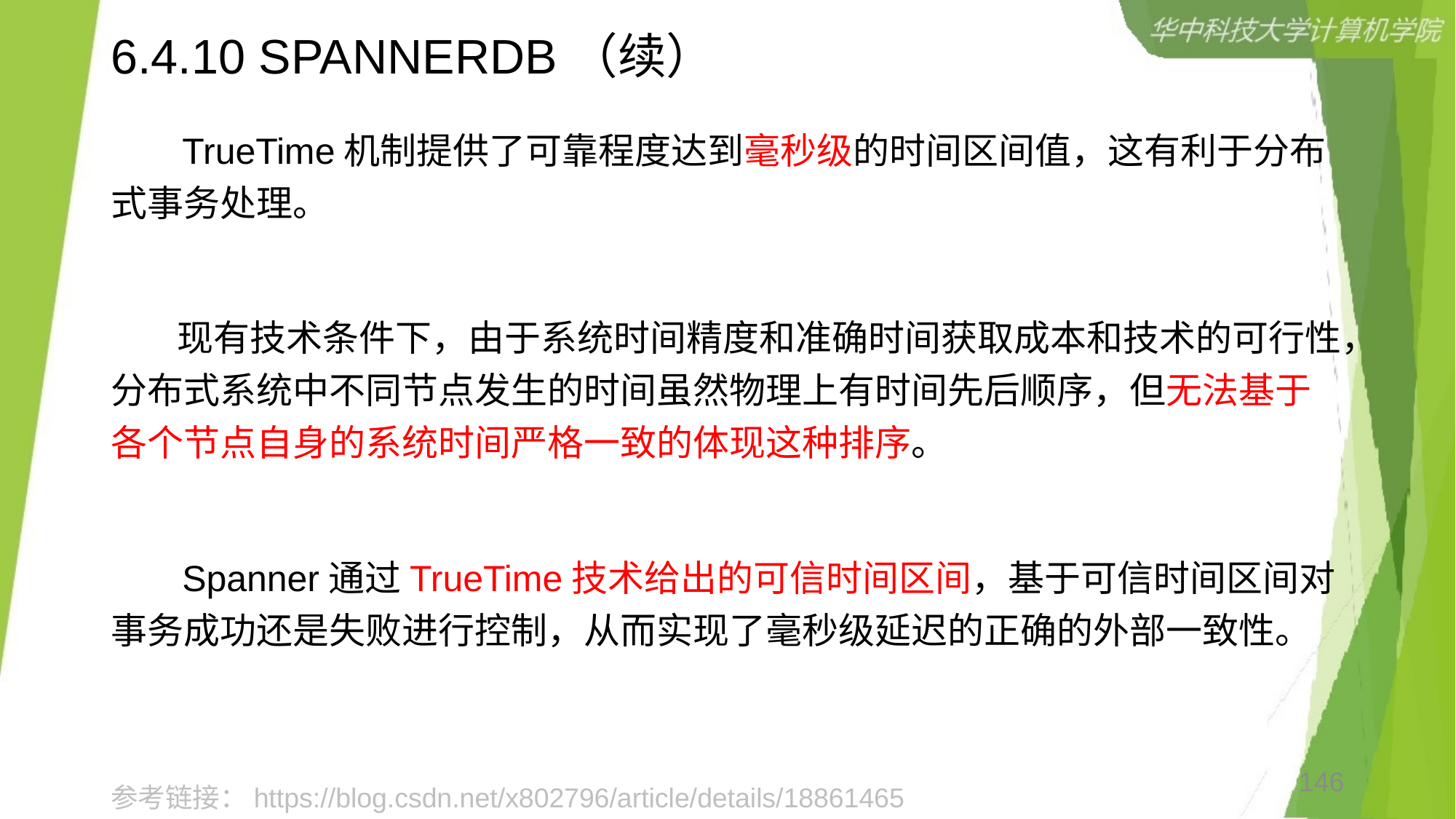

# 6.4.10 SPANNERDB（续）
       TrueTime机制提供了可靠程度达到毫秒级的时间区间值，这有利于分布式事务处理。

       现有技术条件下，由于系统时间精度和准确时间获取成本和技术的可行性，分布式系统中不同节点发生的时间虽然物理上有时间先后顺序，但无法基于各个节点自身的系统时间严格一致的体现这种排序。

       Spanner通过TrueTime技术给出的可信时间区间，基于可信时间区间对事务成功还是失败进行控制，从而实现了毫秒级延迟的正确的外部一致性。
146
参考链接：https://blog.csdn.net/x802796/article/details/18861465